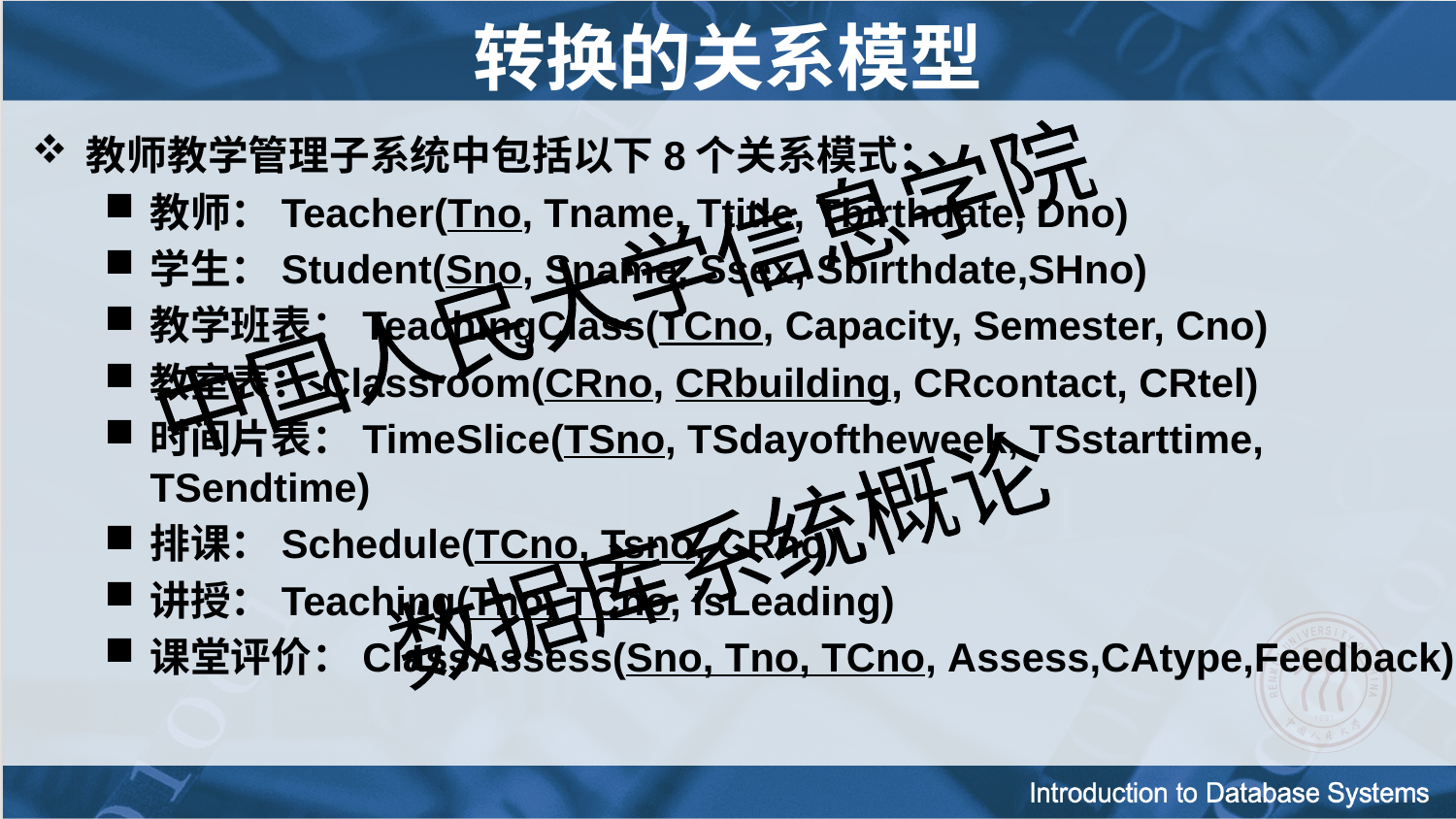

# 转换的关系模型
教师教学管理子系统中包括以下8个关系模式：
教师：Teacher(Tno, Tname, Ttitle, Tbirthdate, Dno)
学生：Student(Sno, Sname, Ssex, Sbirthdate,SHno)
教学班表：TeachingClass(TCno, Capacity, Semester, Cno)
教室表：Classroom(CRno, CRbuilding, CRcontact, CRtel)
时间片表：TimeSlice(TSno, TSdayoftheweek, TSstarttime, TSendtime)
排课：Schedule(TCno, Tsno, CRno)
讲授：Teaching(Tno, TCno, isLeading)
课堂评价：ClassAssess(Sno, Tno, TCno, Assess,CAtype,Feedback)